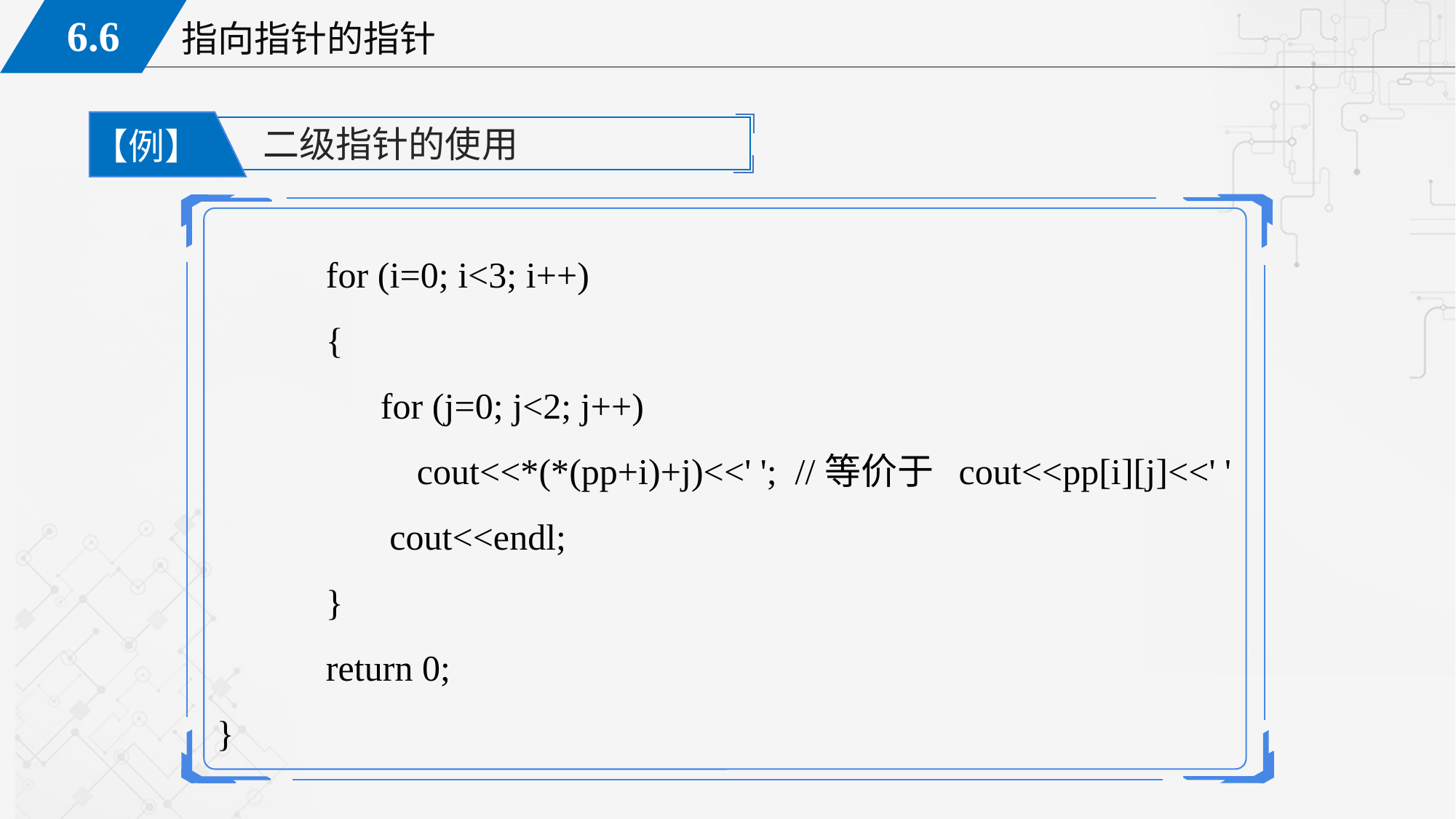

二级指针的使用

【例】

	for (i=0; i<3; i++)
	{
	      for (j=0; j<2; j++)
	          cout<<*(*(pp+i)+j)<<' ';  //等价于  cout<<pp[i][j]<<' '
	       cout<<endl;
	}
	return 0;
}